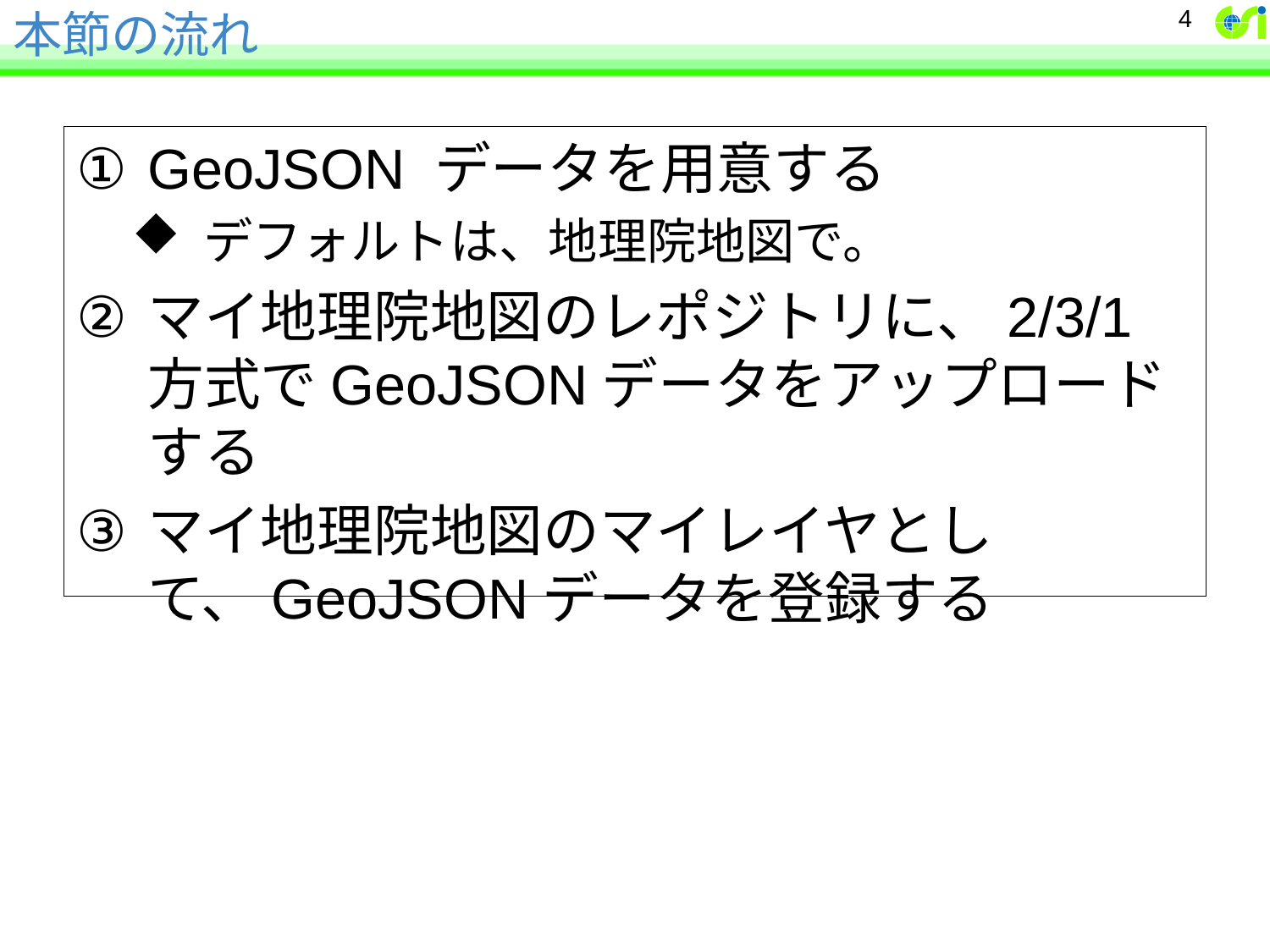

# 本節の流れ
4
GeoJSON データを用意する
デフォルトは、地理院地図で。
マイ地理院地図のレポジトリに、2/3/1方式でGeoJSONデータをアップロードする
マイ地理院地図のマイレイヤとして、GeoJSONデータを登録する